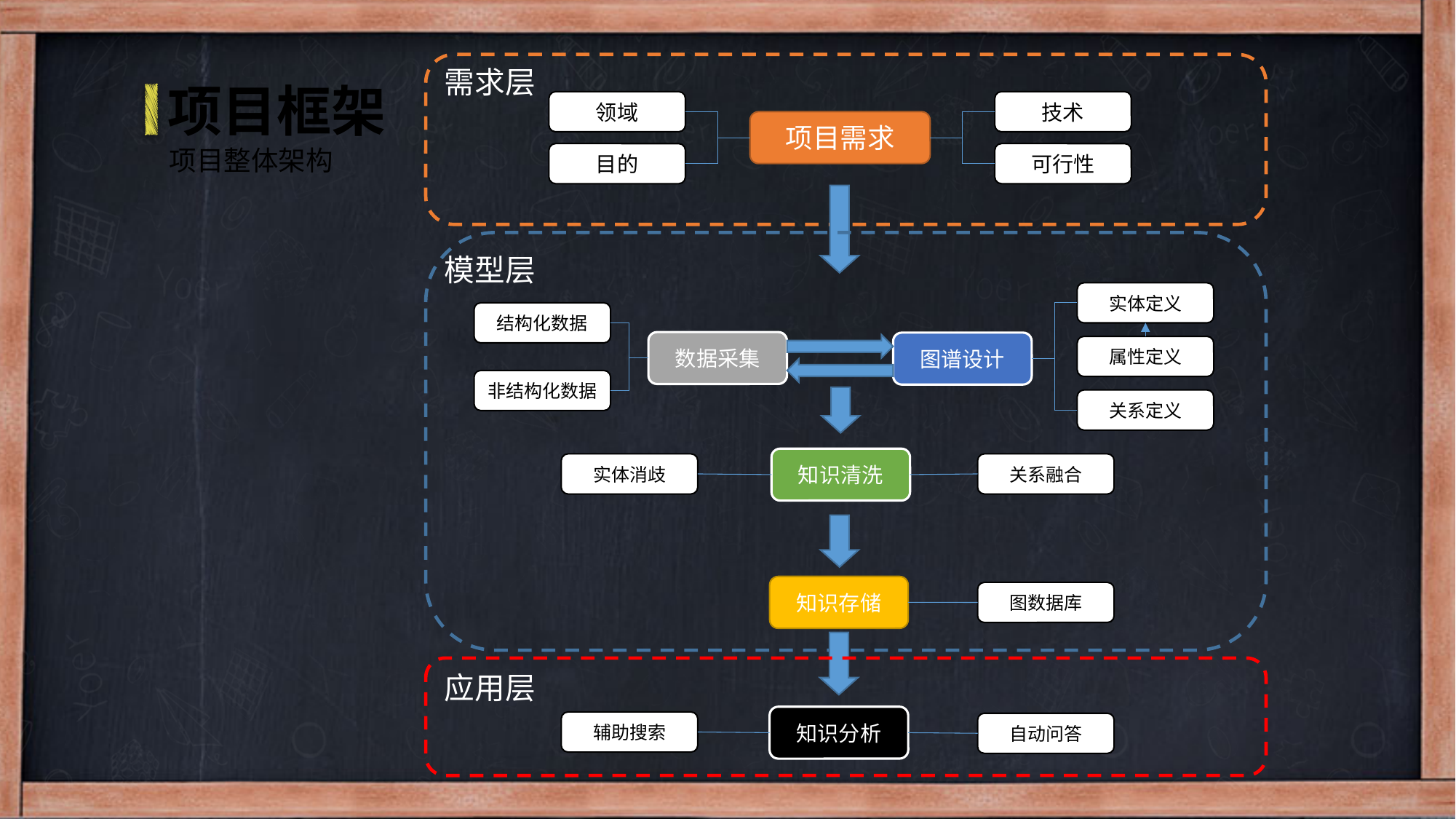

需求层
项目框架

领域
技术
项目需求
项目整体架构
目的
可行性

模型层
实体定义
结构化数据
数据采集
图谱设计

属性定义

非结构化数据

关系定义
知识清洗
实体消歧
关系融合

知识存储
图数据库

应用层
知识分析
辅助搜索
自动问答